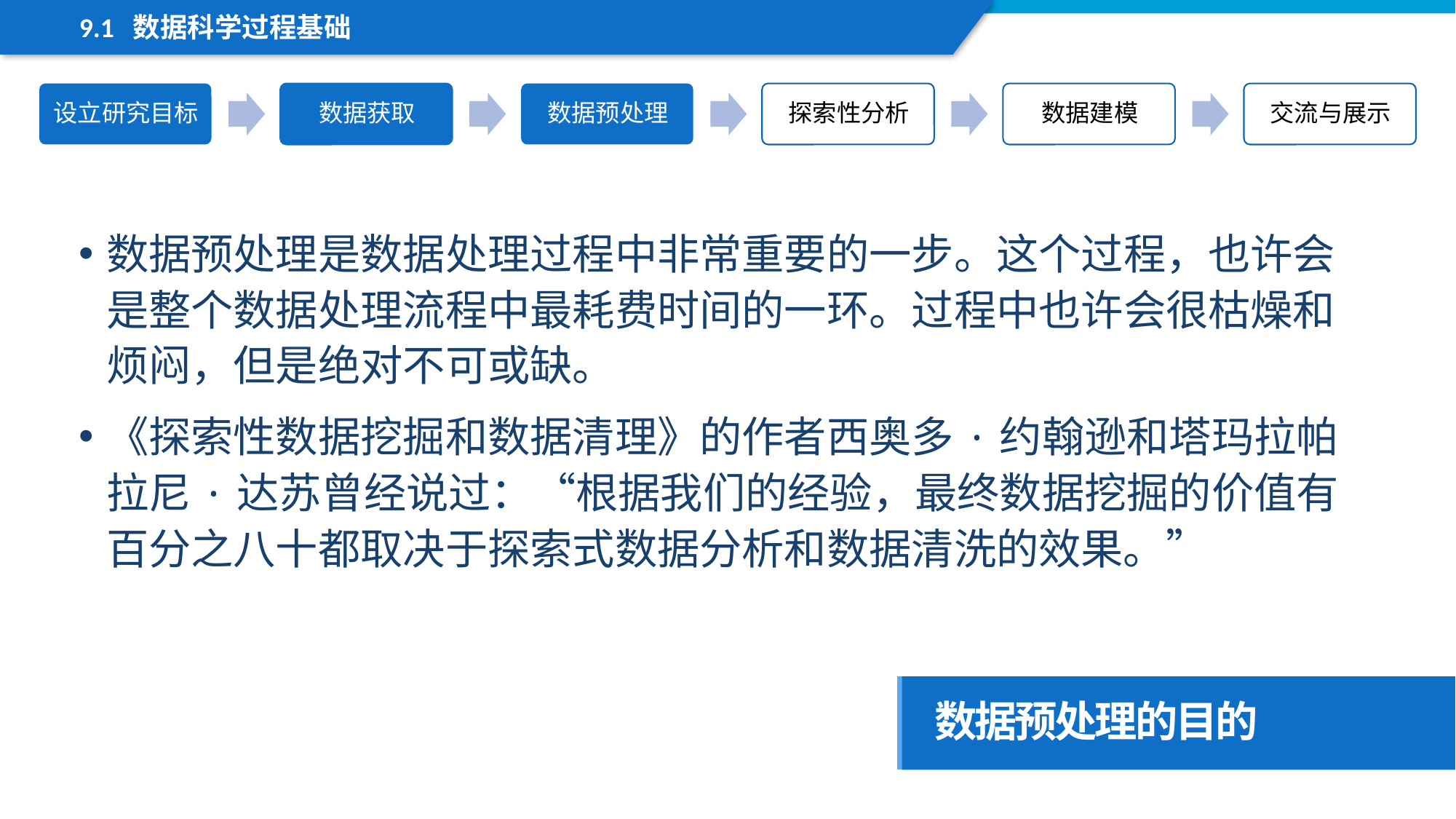

9.1  数据科学过程基础
设立研究目标

数据获取

数据预处理

探索性分析

数据建模

交流与展示
数据预处理是数据处理过程中非常重要的一步。这个过程，也许会是整个数据处理流程中最耗费时间的一环。过程中也许会很枯燥和烦闷，但是绝对不可或缺。
《探索性数据挖掘和数据清理》的作者西奥多·约翰逊和塔玛拉帕拉尼·达苏曾经说过：“根据我们的经验，最终数据挖掘的价值有百分之八十都取决于探索式数据分析和数据清洗的效果。”

数据预处理的目的